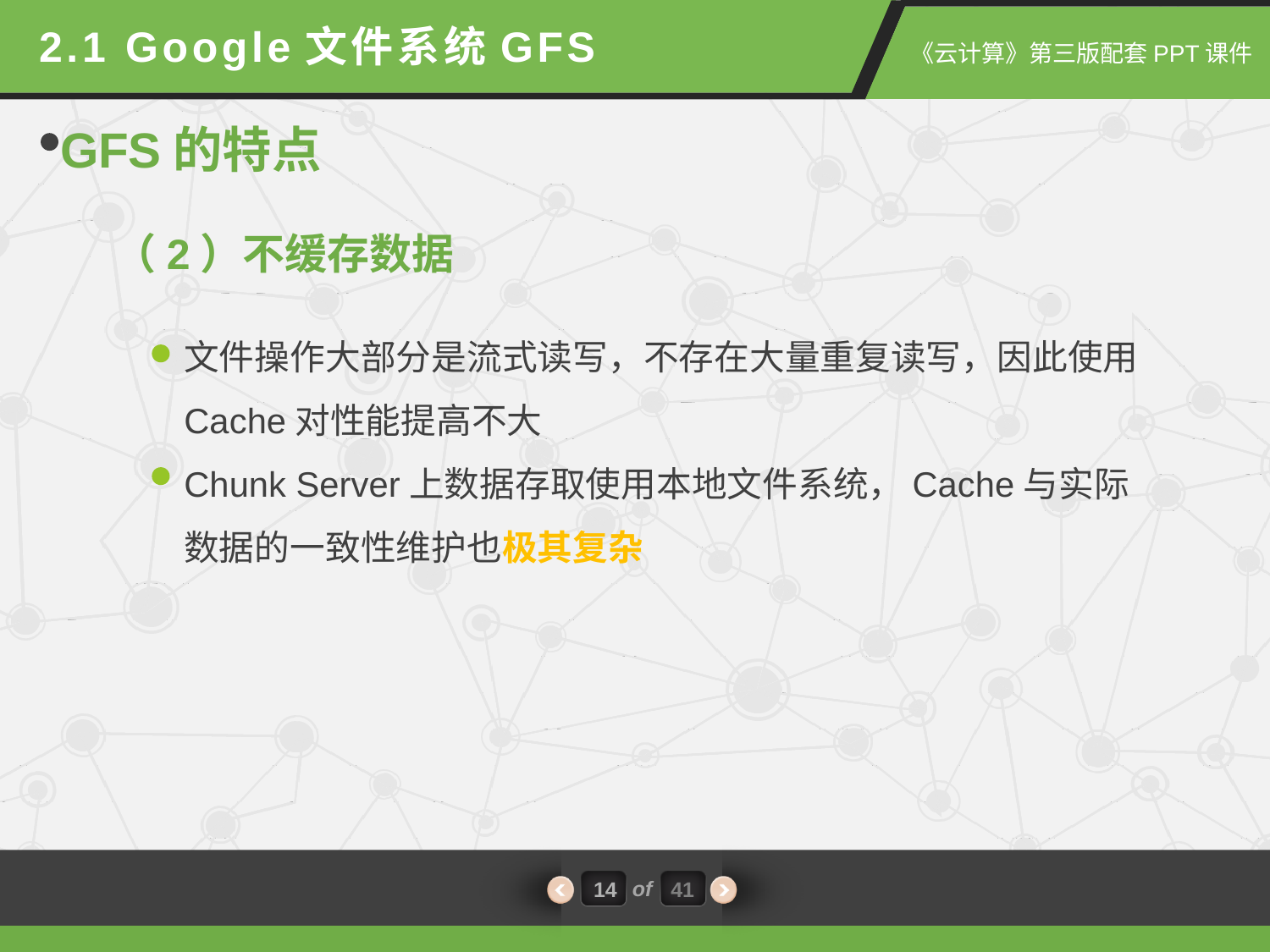

2.1 Google文件系统GFS
GFS的特点

（2）不缓存数据
文件操作大部分是流式读写，不存在大量重复读写，因此使用Cache对性能提高不大
Chunk Server上数据存取使用本地文件系统，Cache与实际数据的一致性维护也极其复杂

14